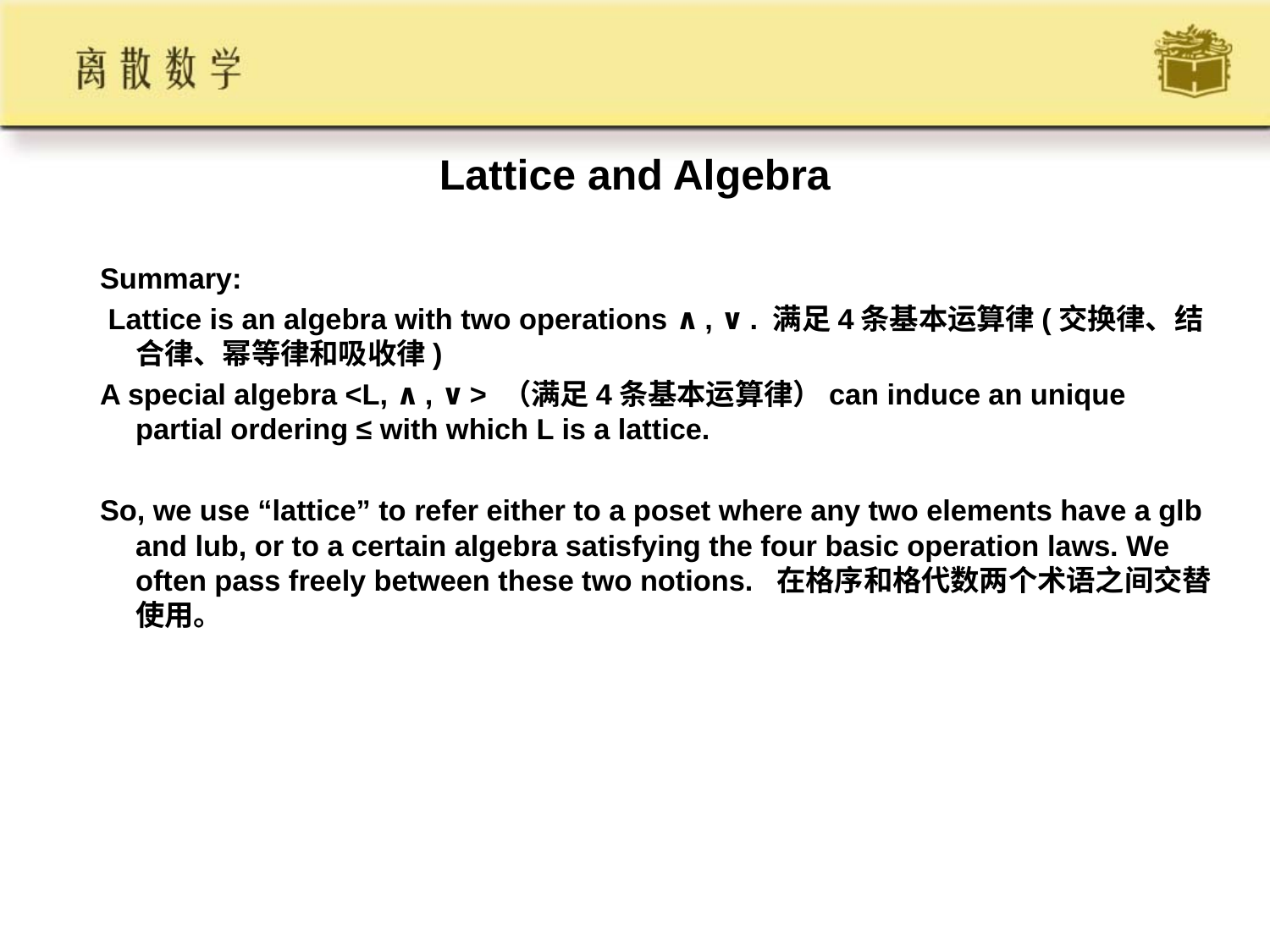

# Lattice and Algebra
Summary:
 Lattice is an algebra with two operations ∧, ∨. 满足4条基本运算律(交换律、结合律、幂等律和吸收律)
A special algebra <L, ∧, ∨> （满足4条基本运算律）can induce an unique partial ordering ≤ with which L is a lattice.

So, we use “lattice” to refer either to a poset where any two elements have a glb and lub, or to a certain algebra satisfying the four basic operation laws. We often pass freely between these two notions.  在格序和格代数两个术语之间交替使用。